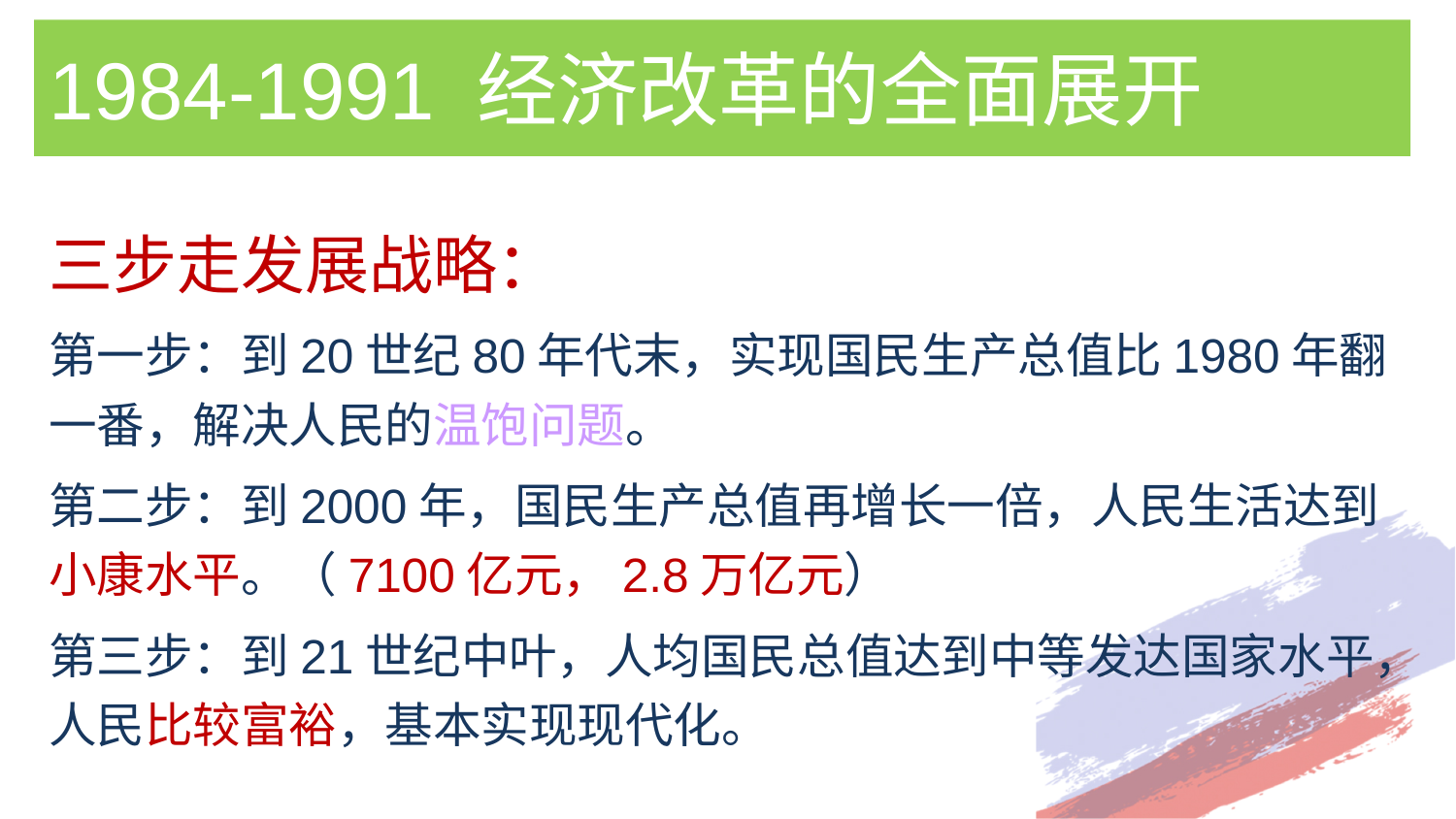

# 1984-1991 经济改革的全面展开
三步走发展战略：
第一步：到20世纪80年代末，实现国民生产总值比1980年翻一番，解决人民的温饱问题。
第二步：到2000年，国民生产总值再增长一倍，人民生活达到小康水平。（7100亿元，2.8万亿元）
第三步：到21世纪中叶，人均国民总值达到中等发达国家水平，人民比较富裕，基本实现现代化。